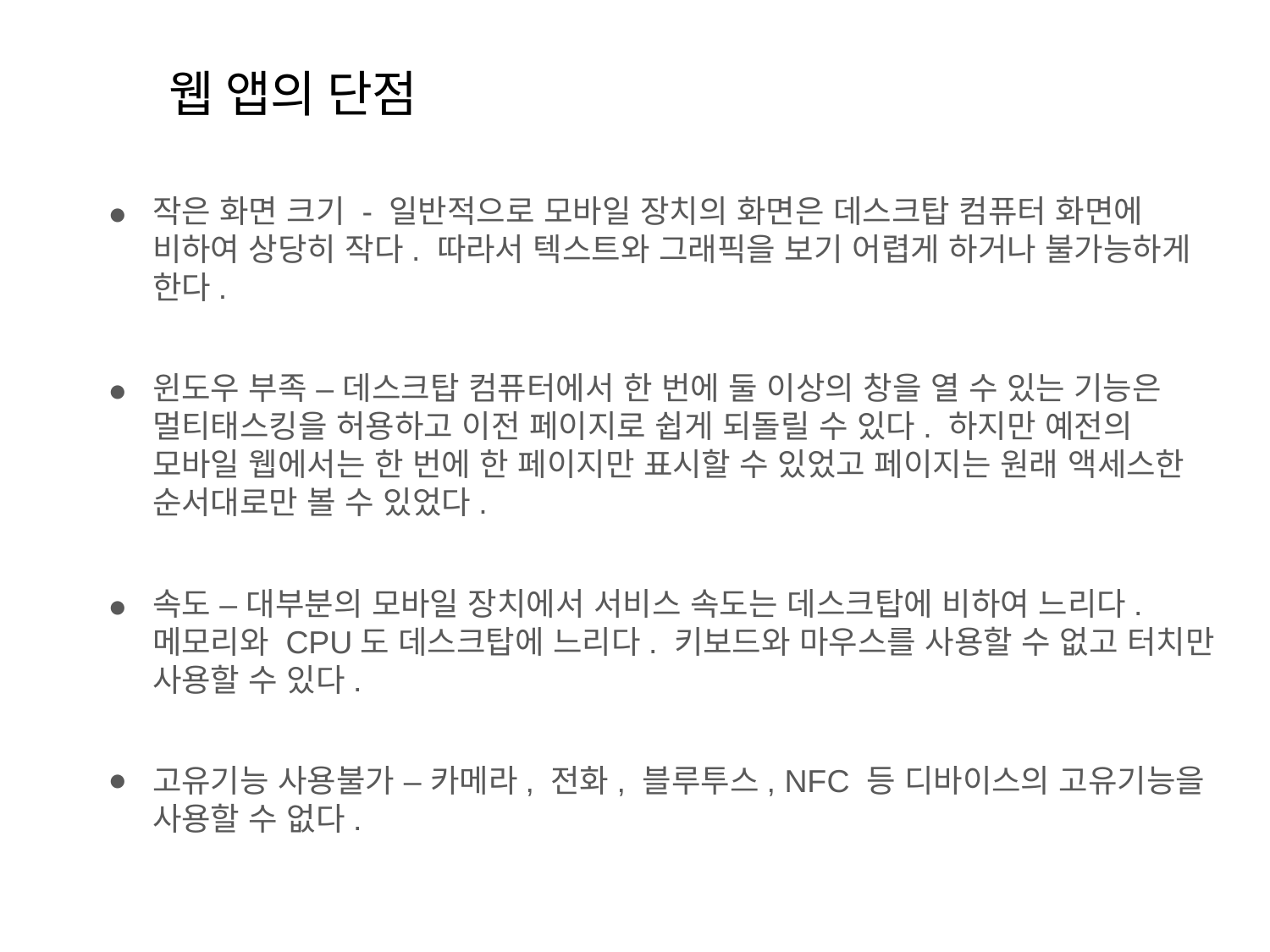

# 웹 앱의 단점
작은 화면 크기 - 일반적으로 모바일 장치의 화면은 데스크탑 컴퓨터 화면에 비하여 상당히 작다. 따라서 텍스트와 그래픽을 보기 어렵게 하거나 불가능하게 한다.

윈도우 부족 – 데스크탑 컴퓨터에서 한 번에 둘 이상의 창을 열 수 있는 기능은 멀티태스킹을 허용하고 이전 페이지로 쉽게 되돌릴 수 있다. 하지만 예전의 모바일 웹에서는 한 번에 한 페이지만 표시할 수 있었고 페이지는 원래 액세스한 순서대로만 볼 수 있었다.

속도 – 대부분의 모바일 장치에서 서비스 속도는 데스크탑에 비하여 느리다. 메모리와 CPU도 데스크탑에 느리다. 키보드와 마우스를 사용할 수 없고 터치만 사용할 수 있다.

고유기능 사용불가 – 카메라, 전화, 블루투스, NFC 등 디바이스의 고유기능을 사용할 수 없다.